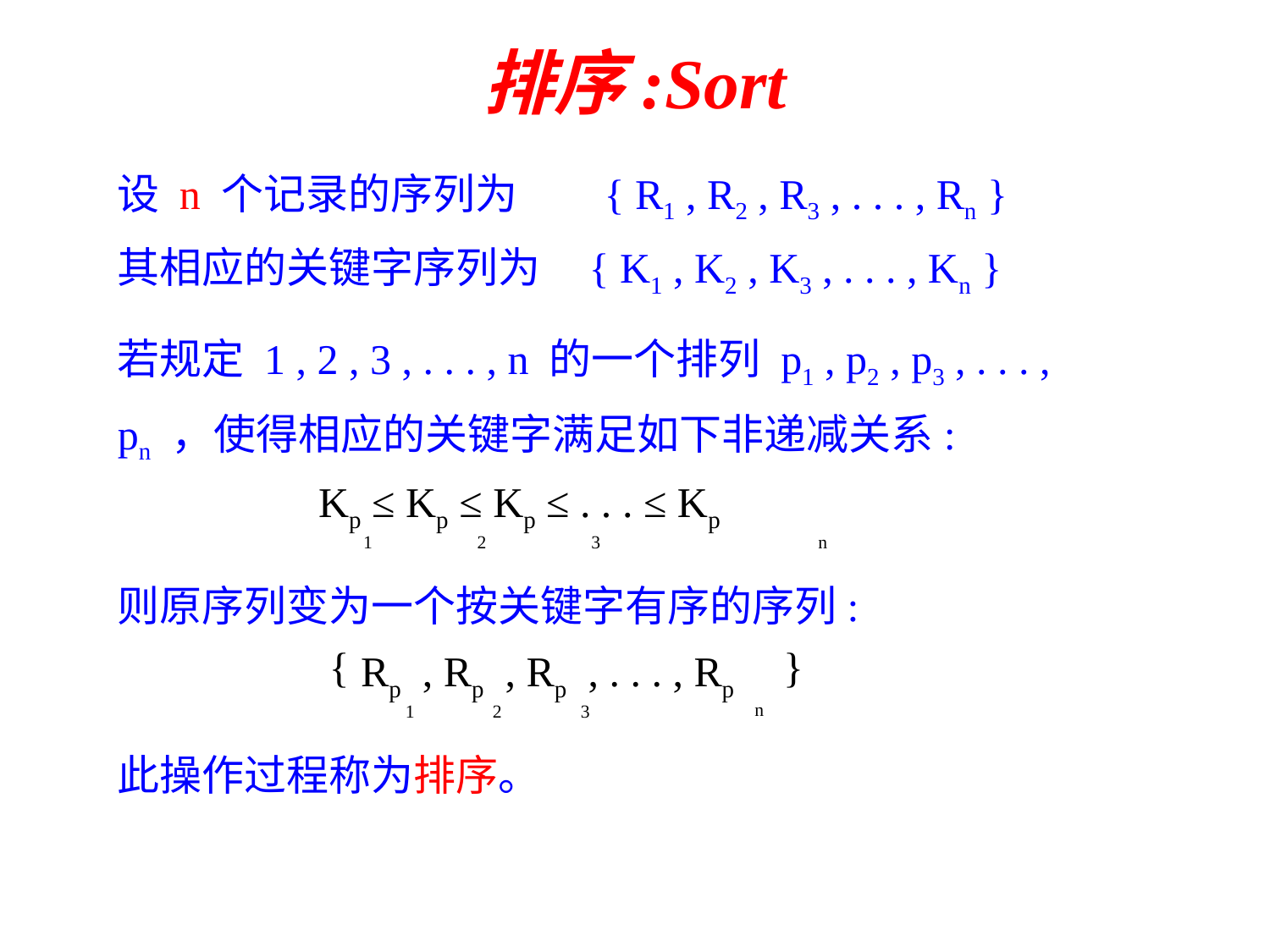

排序:Sort
设 n 个记录的序列为        { R1 , R2 , R3 , . . . , Rn }
其相应的关键字序列为    { K1 , K2 , K3 , . . . , Kn }
若规定 1 , 2 , 3 , . . . , n 的一个排列 p1 , p2 , p3 , . . . , pn ，使得相应的关键字满足如下非递减关系:
Kp ≤ Kp ≤ Kp ≤ . . . ≤ Kp
1
2
3
n
则原序列变为一个按关键字有序的序列:
{                                         }
Rp  , Rp  , Rp  , . . . , Rp
n
1
2
3
此操作过程称为排序。